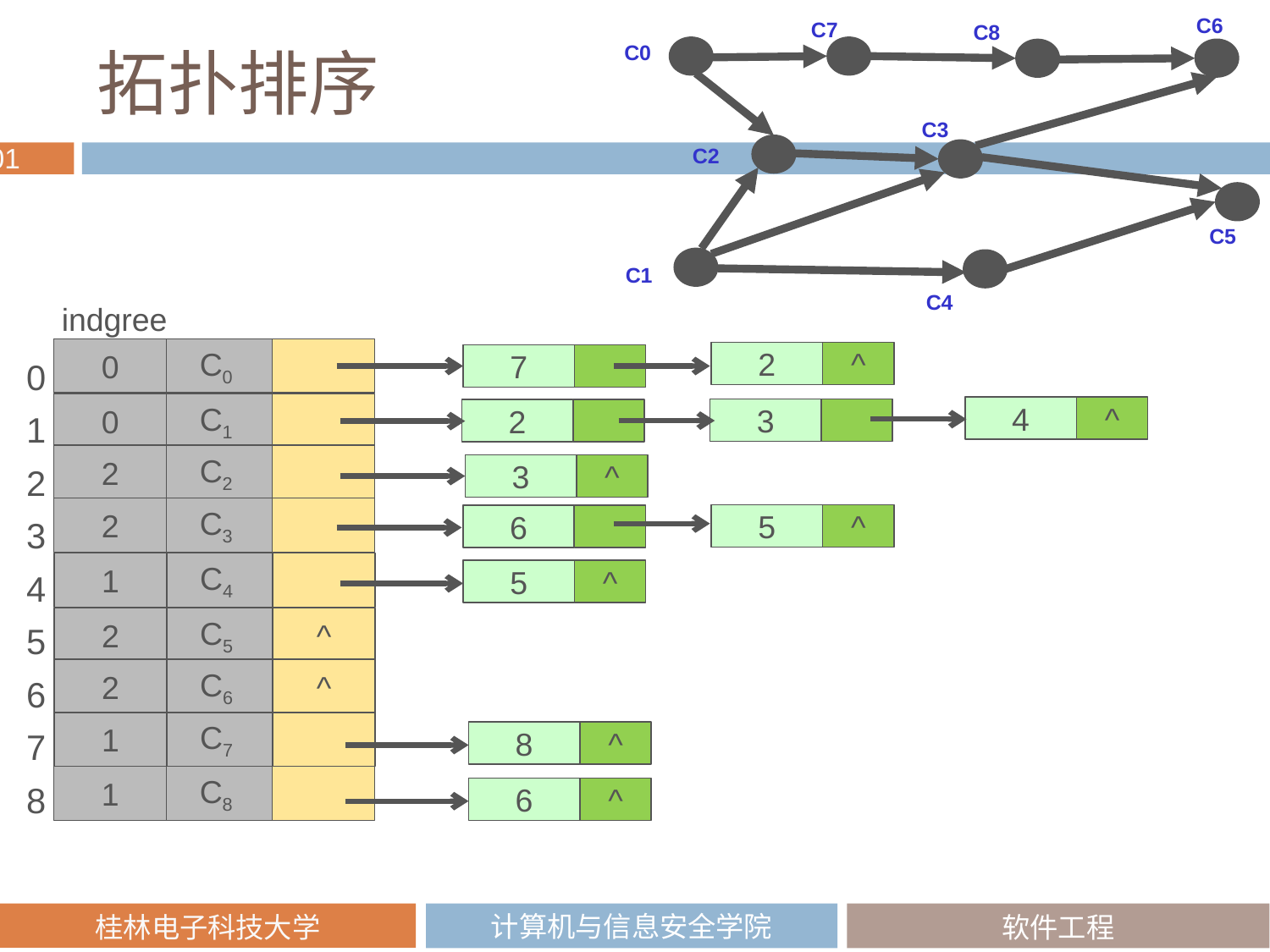

C6
C7
C8
C0

C3

C2

C5

C1
C4
# 拓扑排序
indgree
0
1
2
3
4
5
6
7
8

0
C0
^
2

7

0
C1
^
4

3

2

2
C2
^
3

2
C3
^
5

6

1
C4
^
5
^
2
C5
^
2
C6

1
C7
^
8

1
C8
^
6